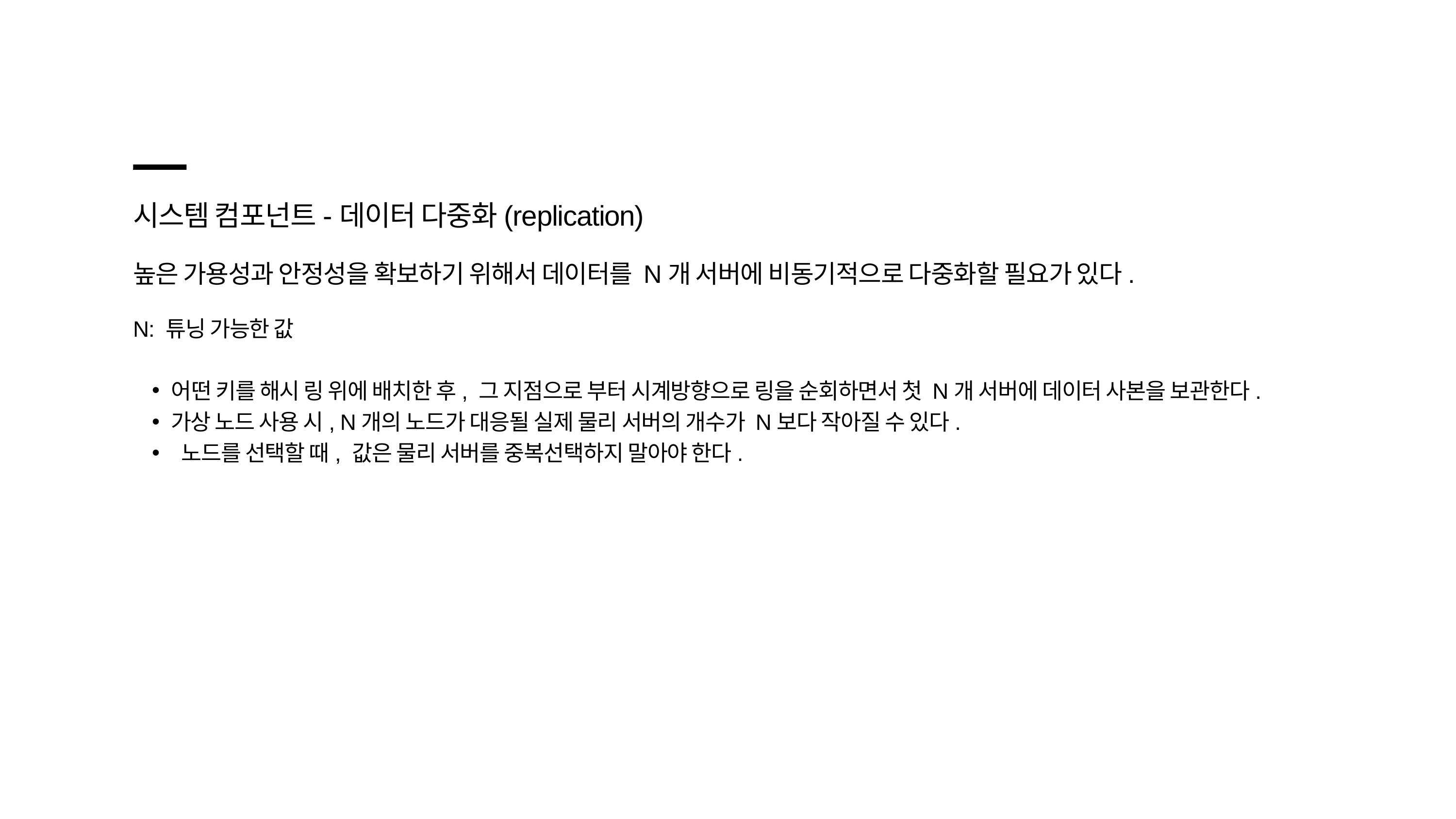

시스템 컴포넌트-데이터 다중화(replication)
높은 가용성과 안정성을 확보하기 위해서 데이터를 N개 서버에 비동기적으로 다중화할 필요가 있다.
N: 튜닝 가능한 값

어떤 키를 해시 링 위에 배치한 후, 그 지점으로 부터 시계방향으로 링을 순회하면서 첫 N개 서버에 데이터 사본을 보관한다.
가상 노드 사용 시, N개의 노드가 대응될 실제 물리 서버의 개수가 N보다 작아질 수 있다.
 노드를 선택할 때, 값은 물리 서버를 중복선택하지 말아야 한다.